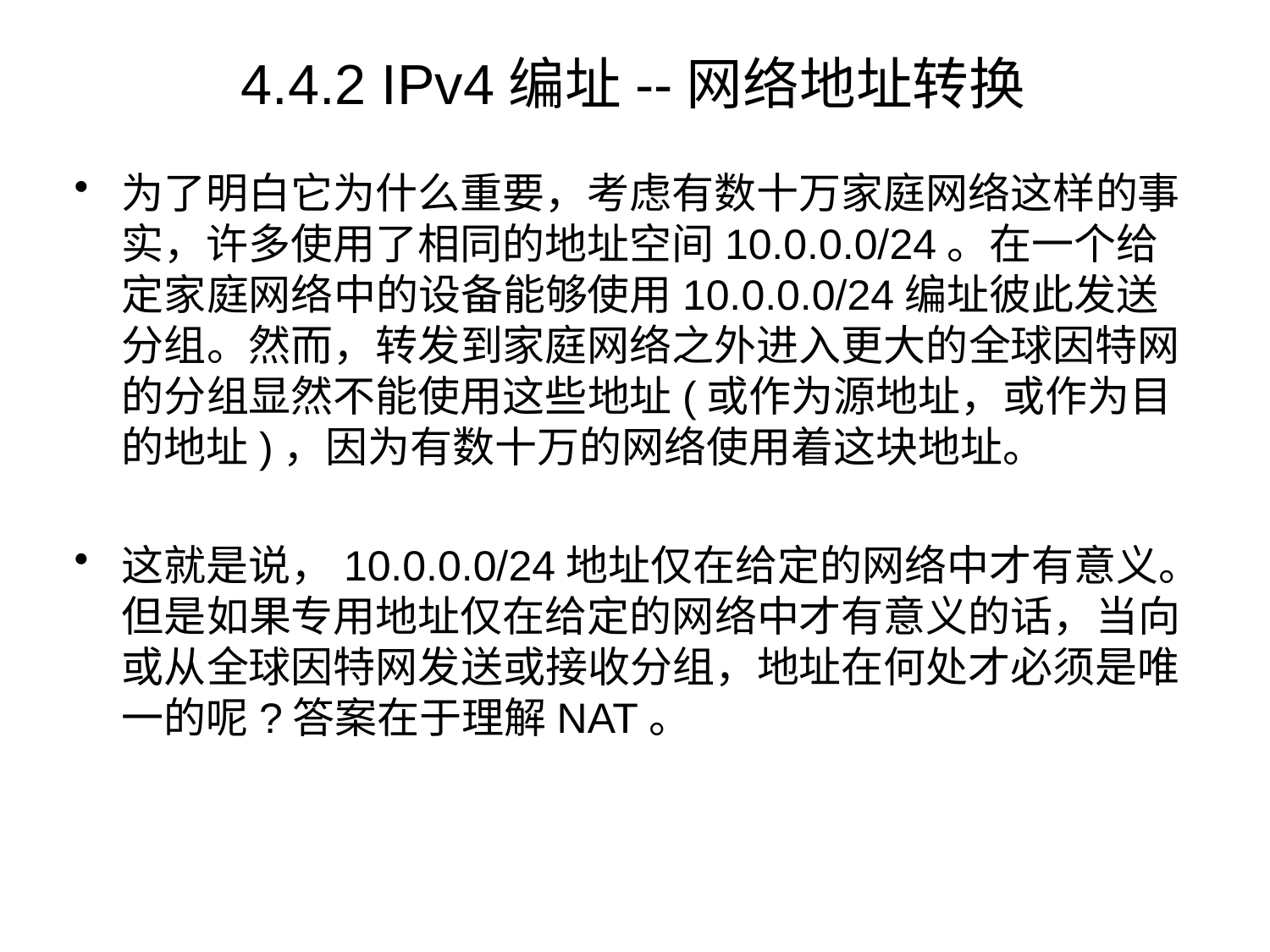

# 4.4.2 IPv4编址--网络地址转换
为了明白它为什么重要，考虑有数十万家庭网络这样的事实，许多使用了相同的地址空间10.0.0.0/24。在一个给定家庭网络中的设备能够使用10.0.0.0/24编址彼此发送分组。然而，转发到家庭网络之外进入更大的全球因特网的分组显然不能使用这些地址(或作为源地址，或作为目的地址)，因为有数十万的网络使用着这块地址。

这就是说，10.0.0.0/24地址仅在给定的网络中才有意义。但是如果专用地址仅在给定的网络中才有意义的话，当向或从全球因特网发送或接收分组，地址在何处才必须是唯一的呢?答案在于理解NAT。